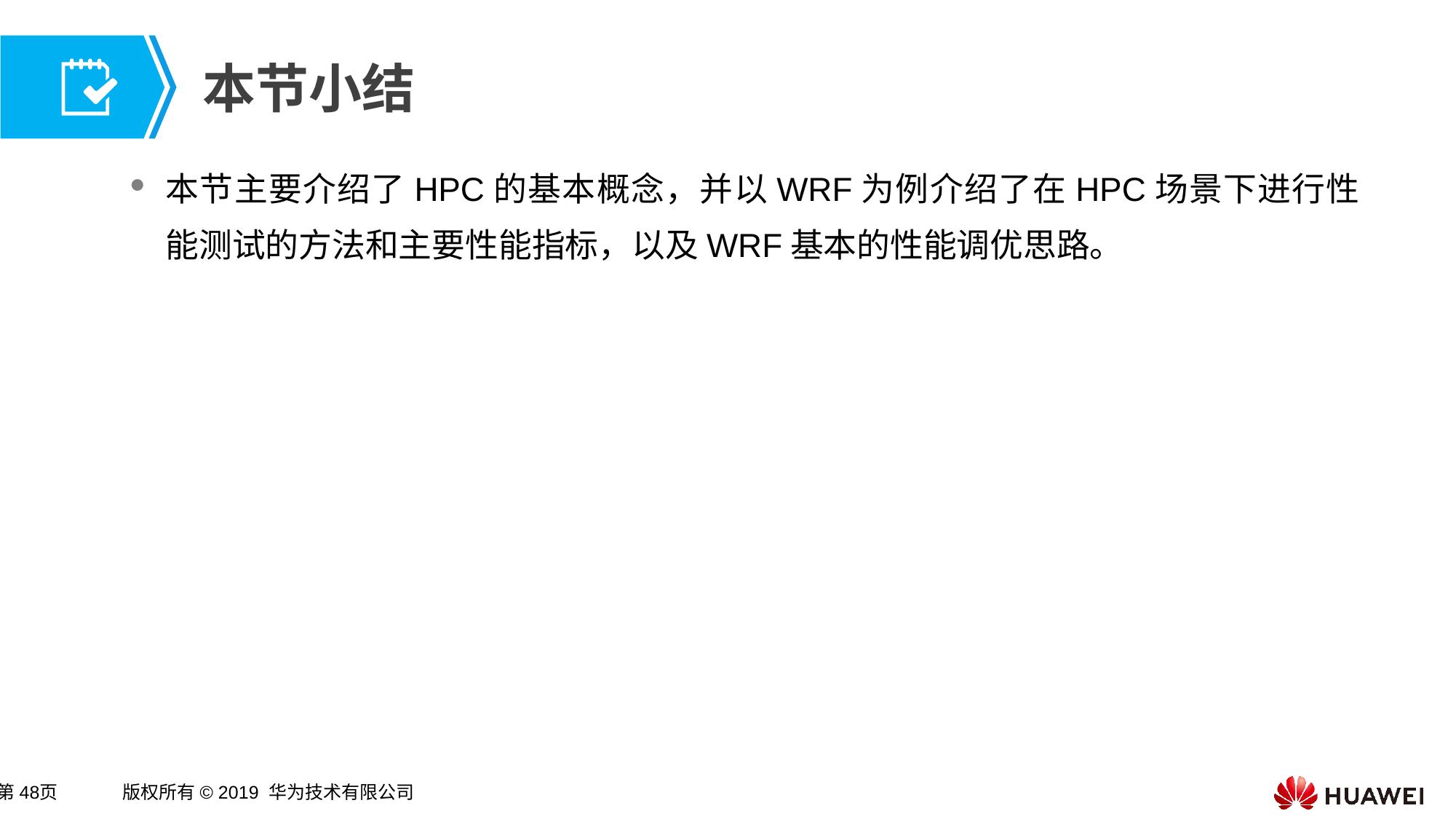

本节主要介绍了HPC的基本概念，并以WRF为例介绍了在HPC场景下进行性能测试的方法和主要性能指标，以及WRF基本的性能调优思路。